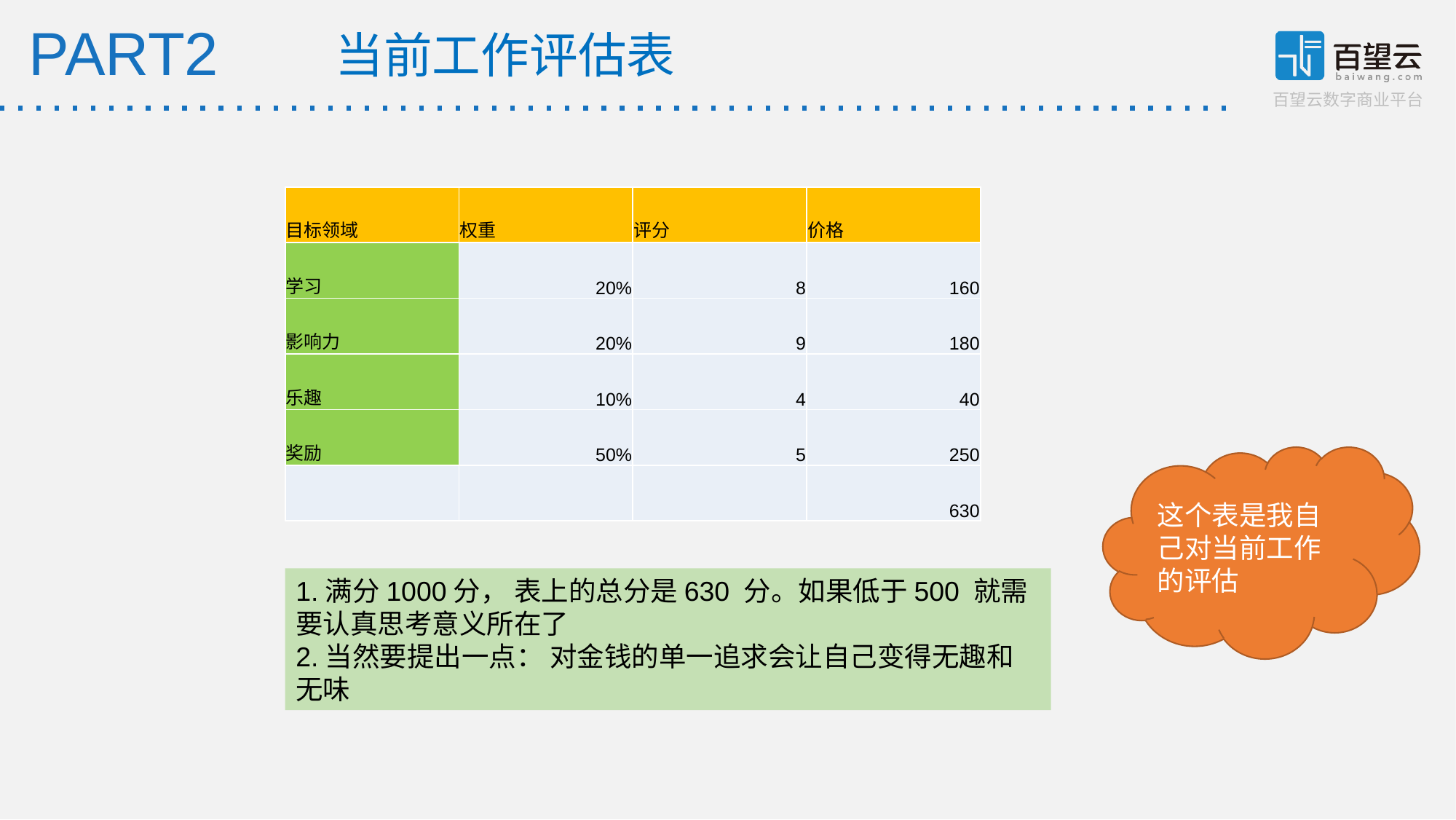

当前工作评估表
PART2
| 目标领域 | 权重 | 评分 | 价格 |
| --- | --- | --- | --- |
| 学习 | 20% | 8 | 160 |
| 影响力 | 20% | 9 | 180 |
| 乐趣 | 10% | 4 | 40 |
| 奖励 | 50% | 5 | 250 |
|  |  |  | 630 |
这个表是我自己对当前工作的评估
1.满分1000分， 表上的总分是630 分。如果低于500 就需要认真思考意义所在了
2.当然要提出一点： 对金钱的单一追求会让自己变得无趣和无味